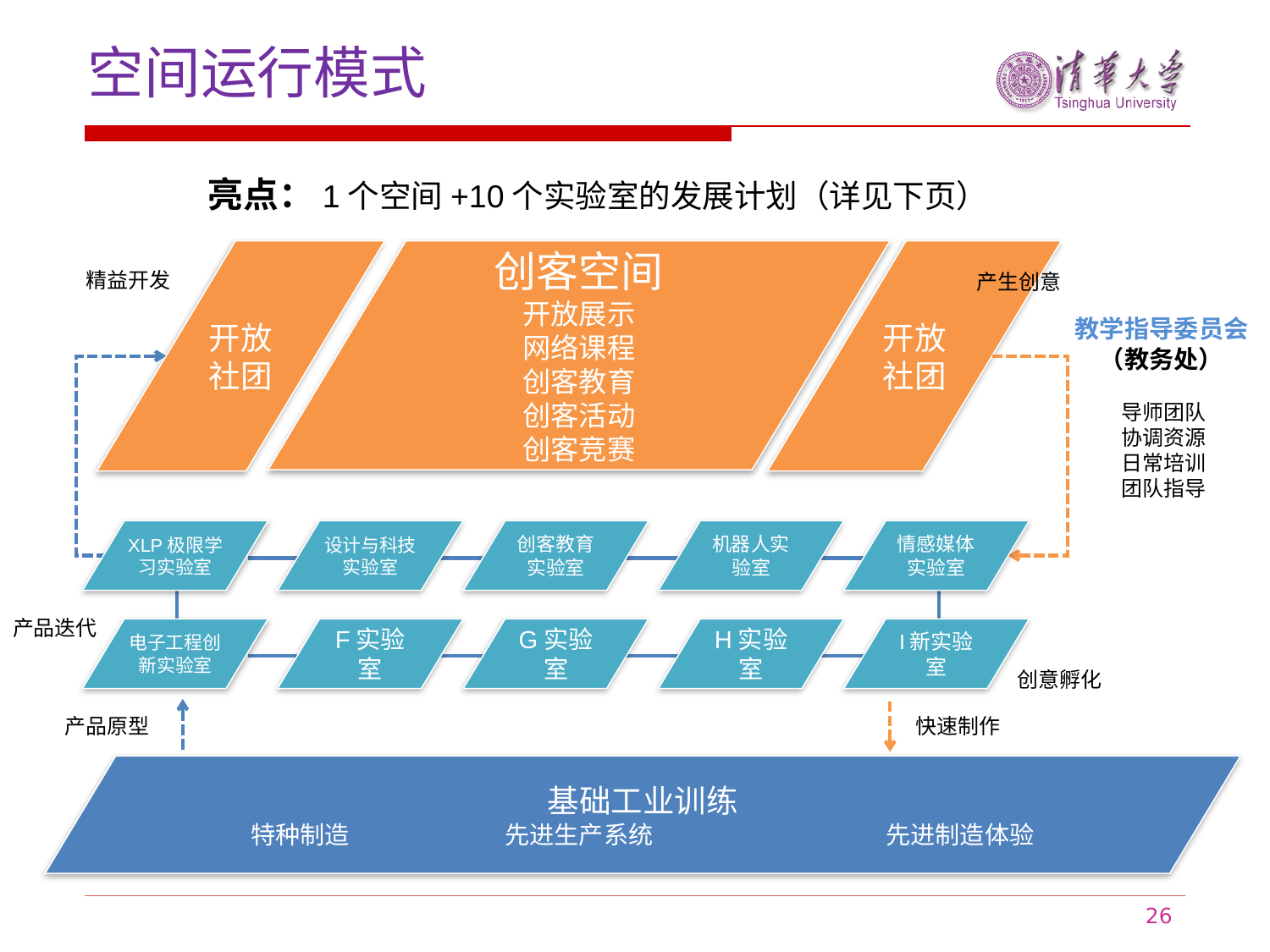

# 空间运行模式
亮点：1个空间+10个实验室的发展计划（详见下页）
开放
社团
创客空间
开放展示
网络课程
创客教育
创客活动
创客竞赛
开放
社团
精益开发
产生创意
教学指导委员会
（教务处）
导师团队
协调资源
日常培训
团队指导
XLP极限学习实验室
设计与科技实验室
创客教育实验室
机器人实验室
情感媒体实验室
产品迭代
电子工程创新实验室
F实验室
G实验室
H实验室
I新实验室
创意孵化
产品原型
快速制作
基础工业训练
特种制造		先进生产系统		先进制造体验
26